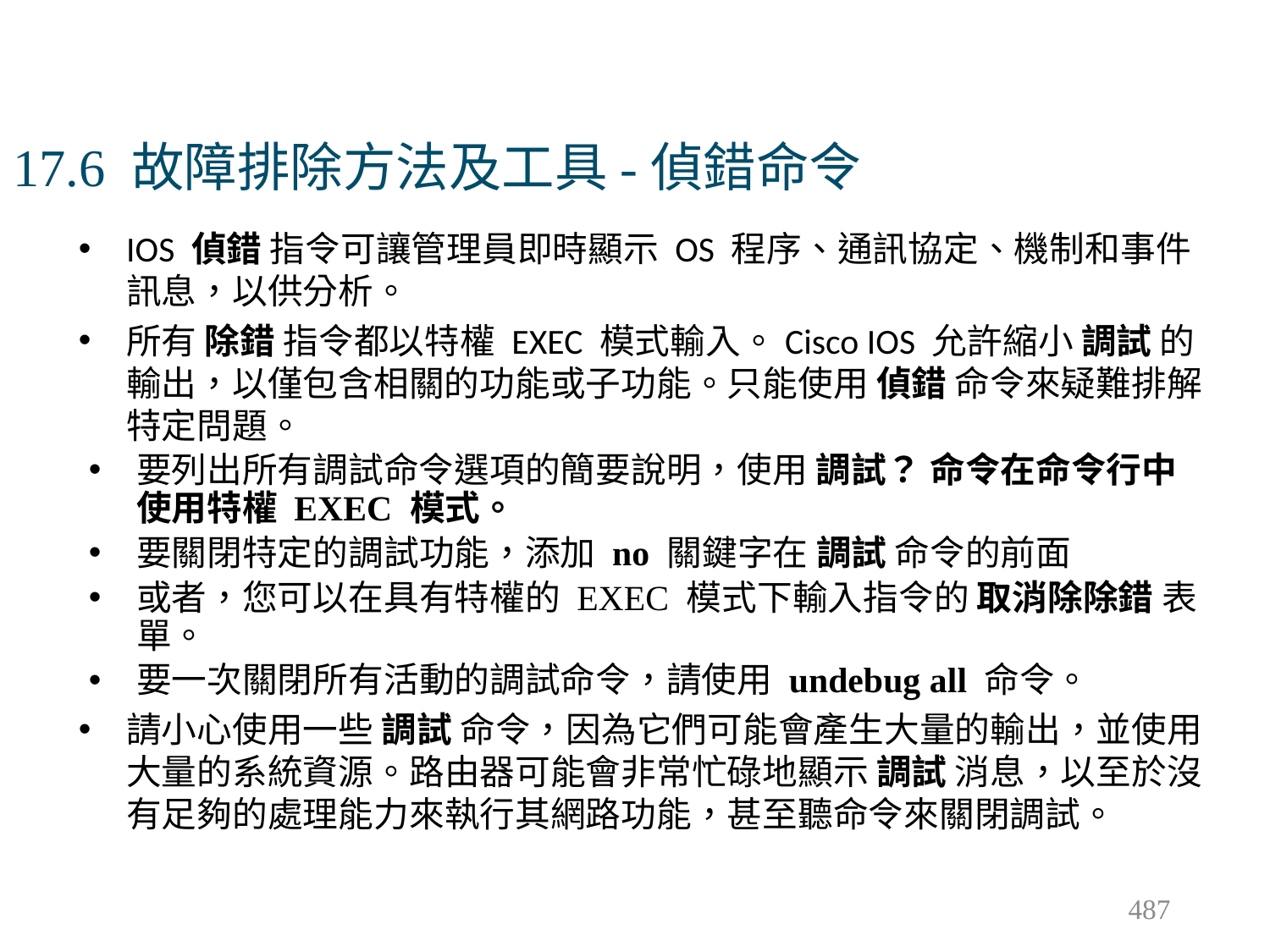

# 17.6 故障排除方法及工具-偵錯命令
IOS 偵錯 指令可讓管理員即時顯示 OS 程序、通訊協定、機制和事件訊息，以供分析。
所有 除錯 指令都以特權 EXEC 模式輸入。Cisco IOS 允許縮小 調試 的輸出，以僅包含相關的功能或子功能。只能使用 偵錯 命令來疑難排解特定問題。
要列出所有調試命令選項的簡要說明，使用 調試？ 命令在命令行中使用特權 EXEC 模式。
要關閉特定的調試功能，添加 no 關鍵字在 調試 命令的前面
或者，您可以在具有特權的 EXEC 模式下輸入指令的 取消除除錯 表單。
要一次關閉所有活動的調試命令，請使用 undebug all 命令。
請小心使用一些 調試 命令，因為它們可能會產生大量的輸出，並使用大量的系統資源。路由器可能會非常忙碌地顯示 調試 消息，以至於沒有足夠的處理能力來執行其網路功能，甚至聽命令來關閉調試。
487